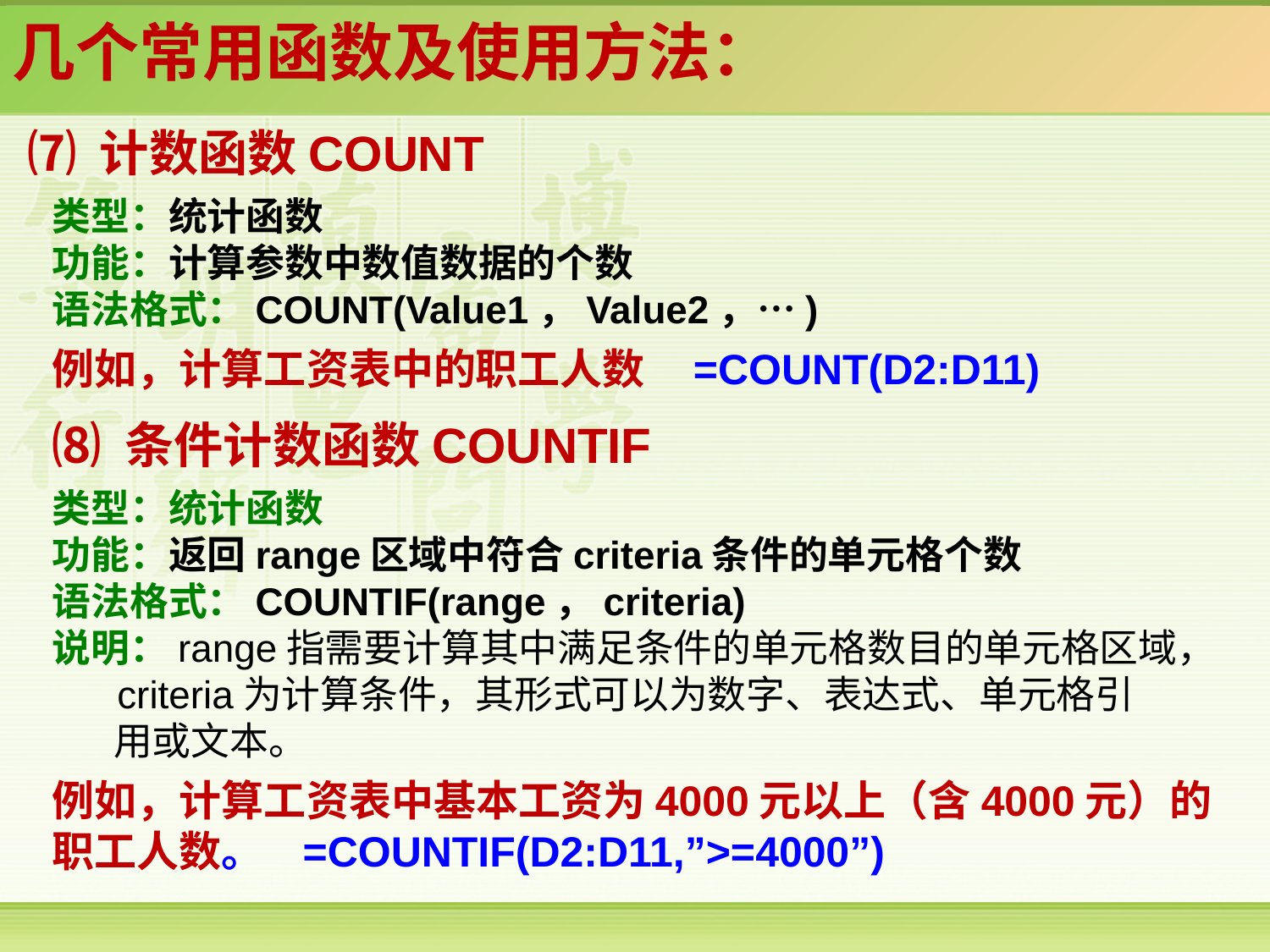

几个常用函数及使用方法：
⑺ 计数函数COUNT
类型：统计函数
功能：计算参数中数值数据的个数
语法格式：COUNT(Value1，Value2，…)
例如，计算工资表中的职工人数    =COUNT(D2:D11)
⑻ 条件计数函数COUNTIF
类型：统计函数
功能：返回range区域中符合criteria条件的单元格个数
语法格式：COUNTIF(range，criteria)
说明：range指需要计算其中满足条件的单元格数目的单元格区域，
      criteria为计算条件，其形式可以为数字、表达式、单元格引
      用或文本。
例如，计算工资表中基本工资为4000元以上（含4000元）的职工人数。   =COUNTIF(D2:D11,”>=4000”)

81